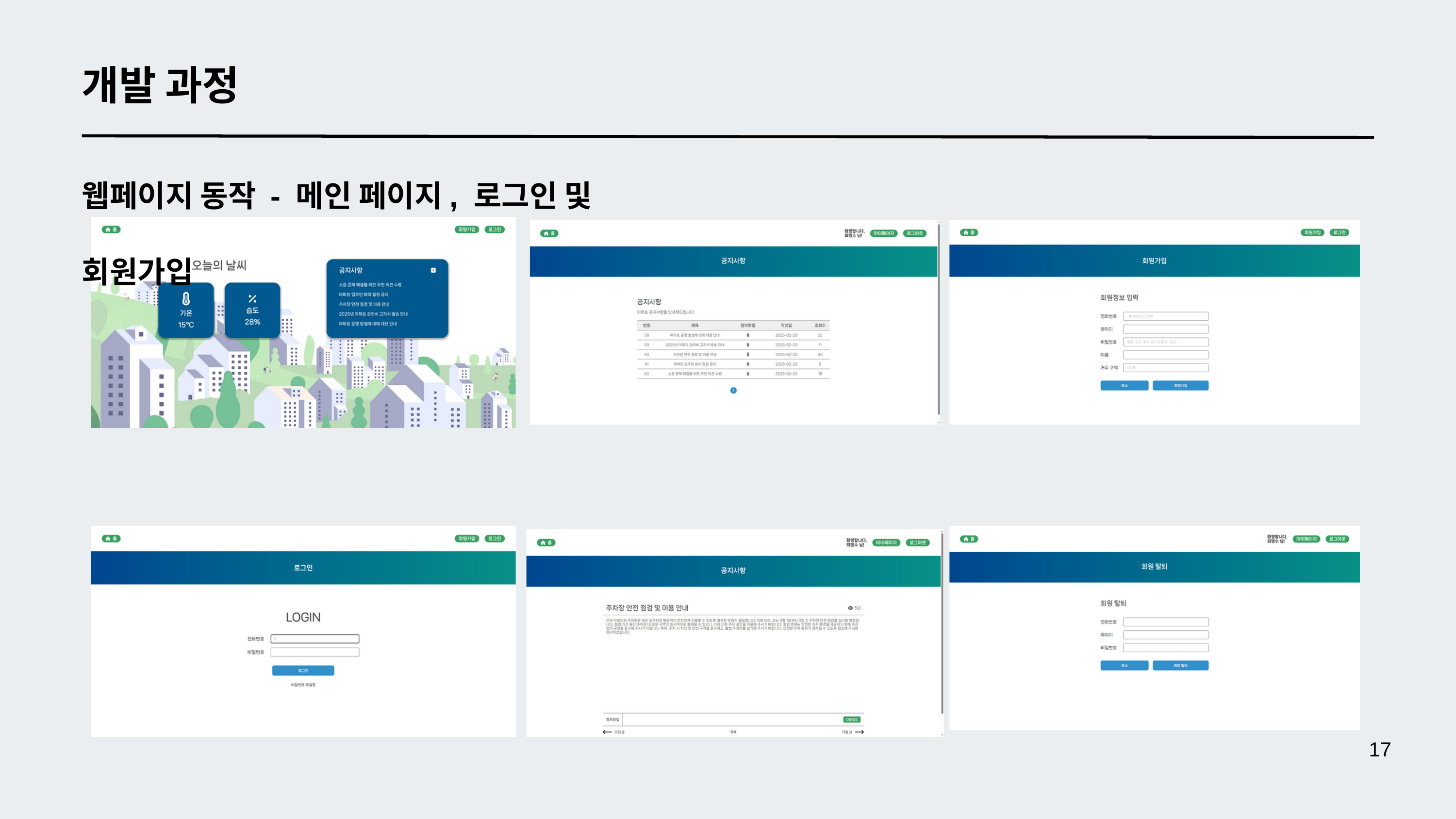

개발 과정

웹페이지 동작 - 메인 페이지, 로그인 및 회원가입

17